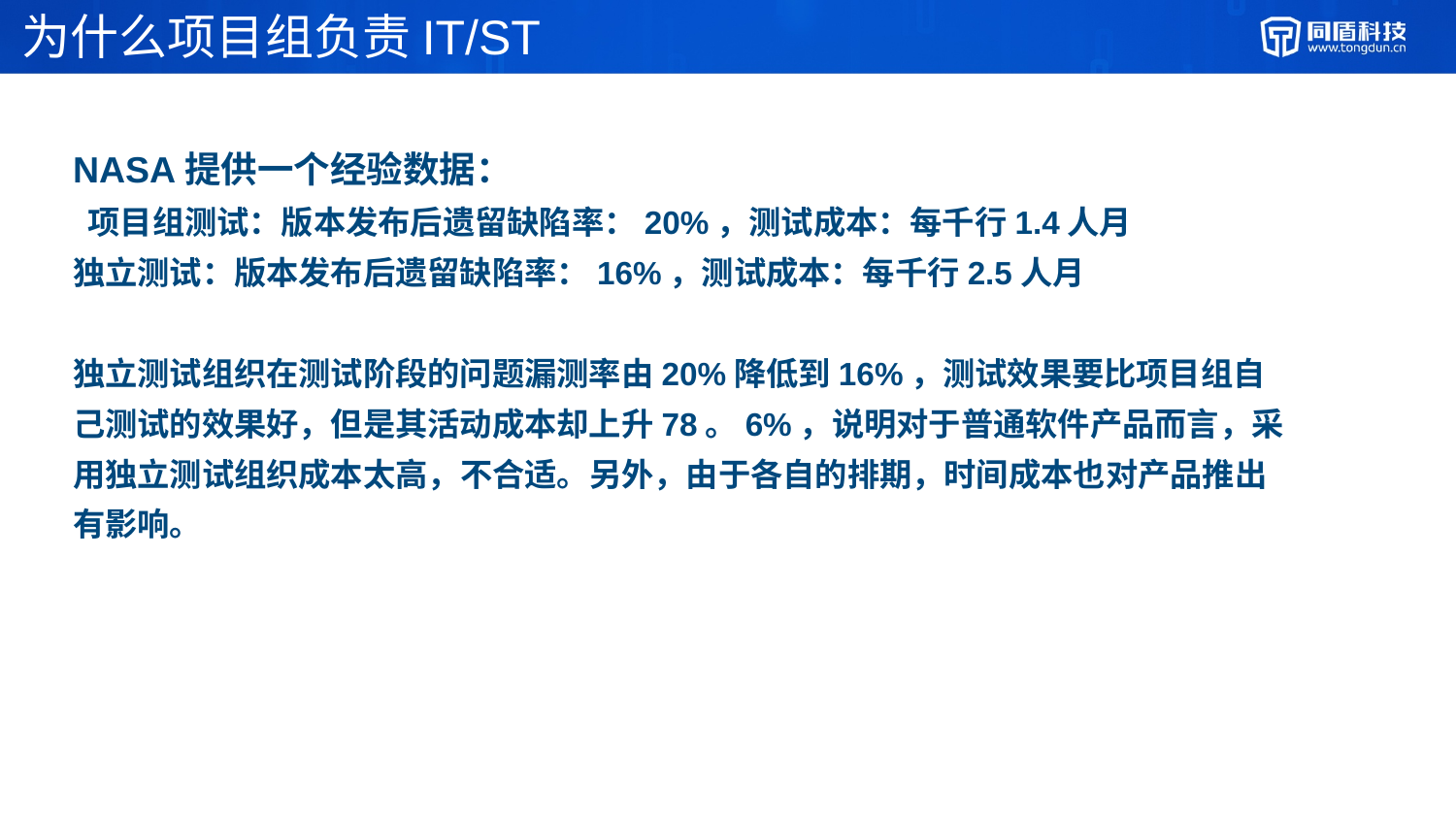

# 为什么项目组负责IT/ST
NASA提供一个经验数据：
 项目组测试：版本发布后遗留缺陷率：20%，测试成本：每千行1.4人月
独立测试：版本发布后遗留缺陷率：16%，测试成本：每千行2.5人月

独立测试组织在测试阶段的问题漏测率由20%降低到16%，测试效果要比项目组自己测试的效果好，但是其活动成本却上升78。6%，说明对于普通软件产品而言，采用独立测试组织成本太高，不合适。另外，由于各自的排期，时间成本也对产品推出有影响。